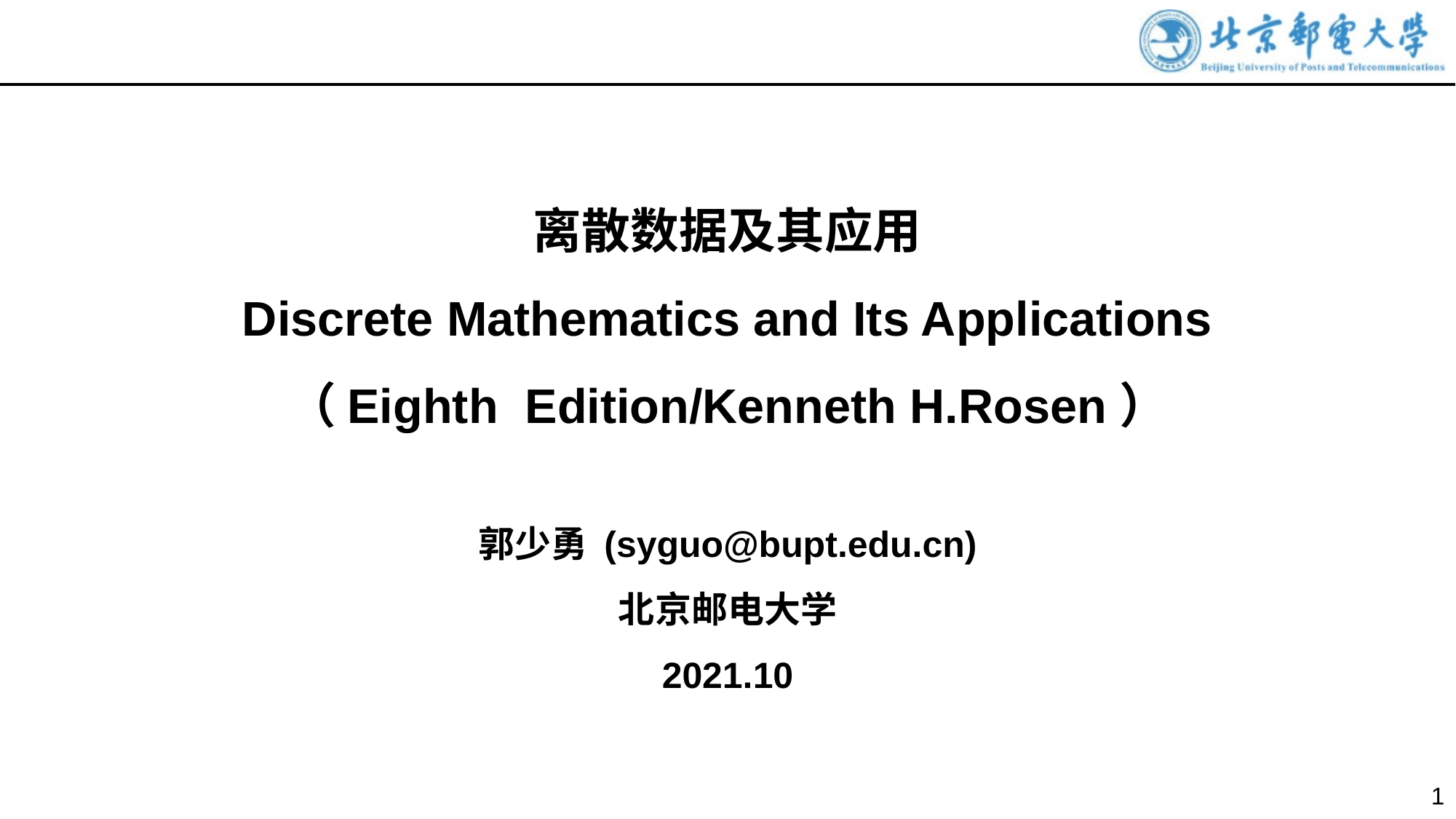

离散数据及其应用
Discrete Mathematics and Its Applications
（Eighth  Edition/Kenneth H.Rosen）
郭少勇 (syguo@bupt.edu.cn)
北京邮电大学
2021.10